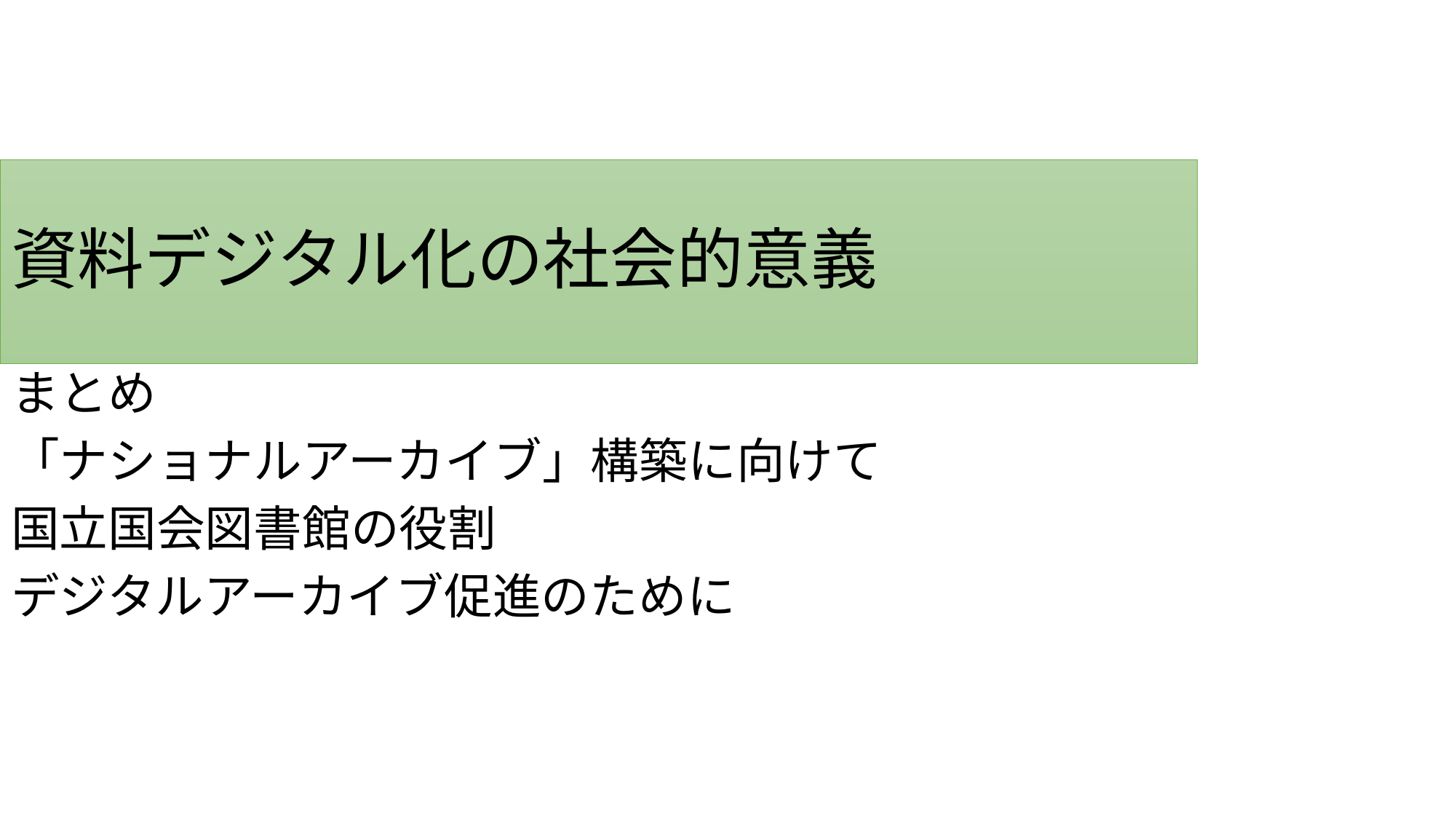

# 資料デジタル化の社会的意義
まとめ
「ナショナルアーカイブ」構築に向けて
国立国会図書館の役割
デジタルアーカイブ促進のために